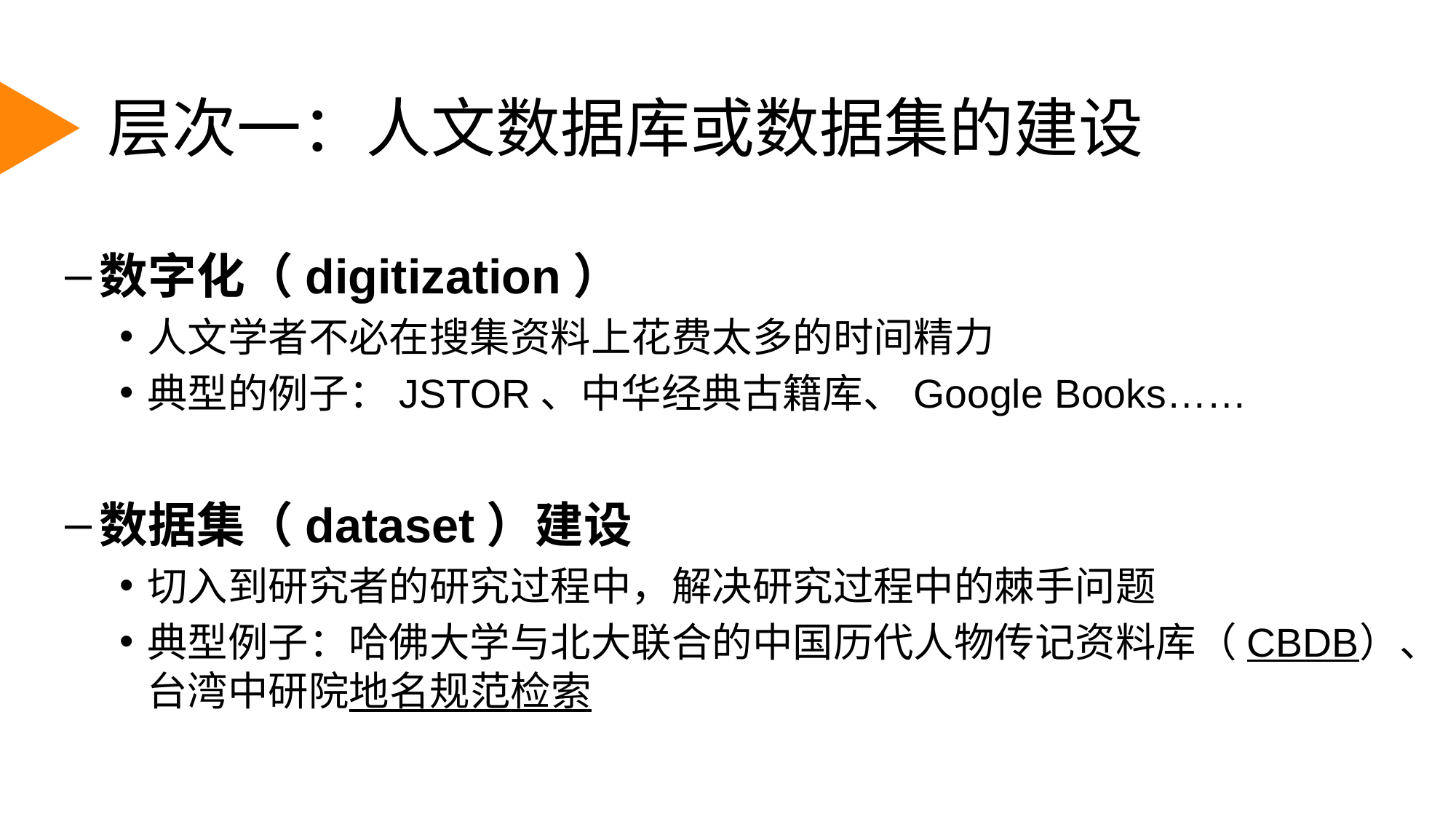

层次一：人文数据库或数据集的建设

数字化（digitization）
人文学者不必在搜集资料上花费太多的时间精力
典型的例子：JSTOR、中华经典古籍库、Google Books……

数据集（dataset）建设
切入到研究者的研究过程中，解决研究过程中的棘手问题
典型例子：哈佛大学与北大联合的中国历代人物传记资料库（CBDB）、台湾中研院地名规范检索